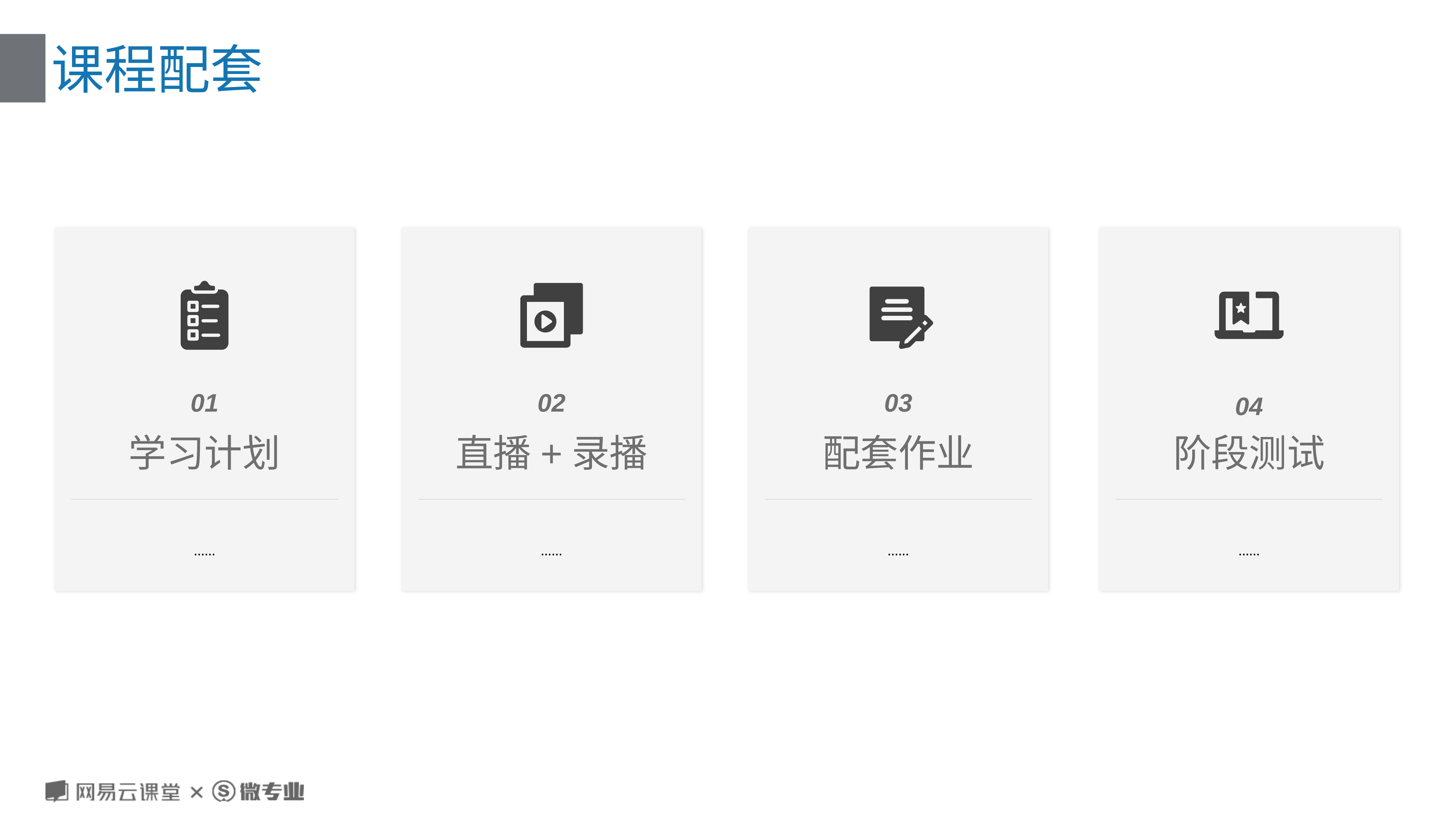

# 课程配套

01
学习计划
……

02
直播+录播
……

03
配套作业
……

04
阶段测试
……